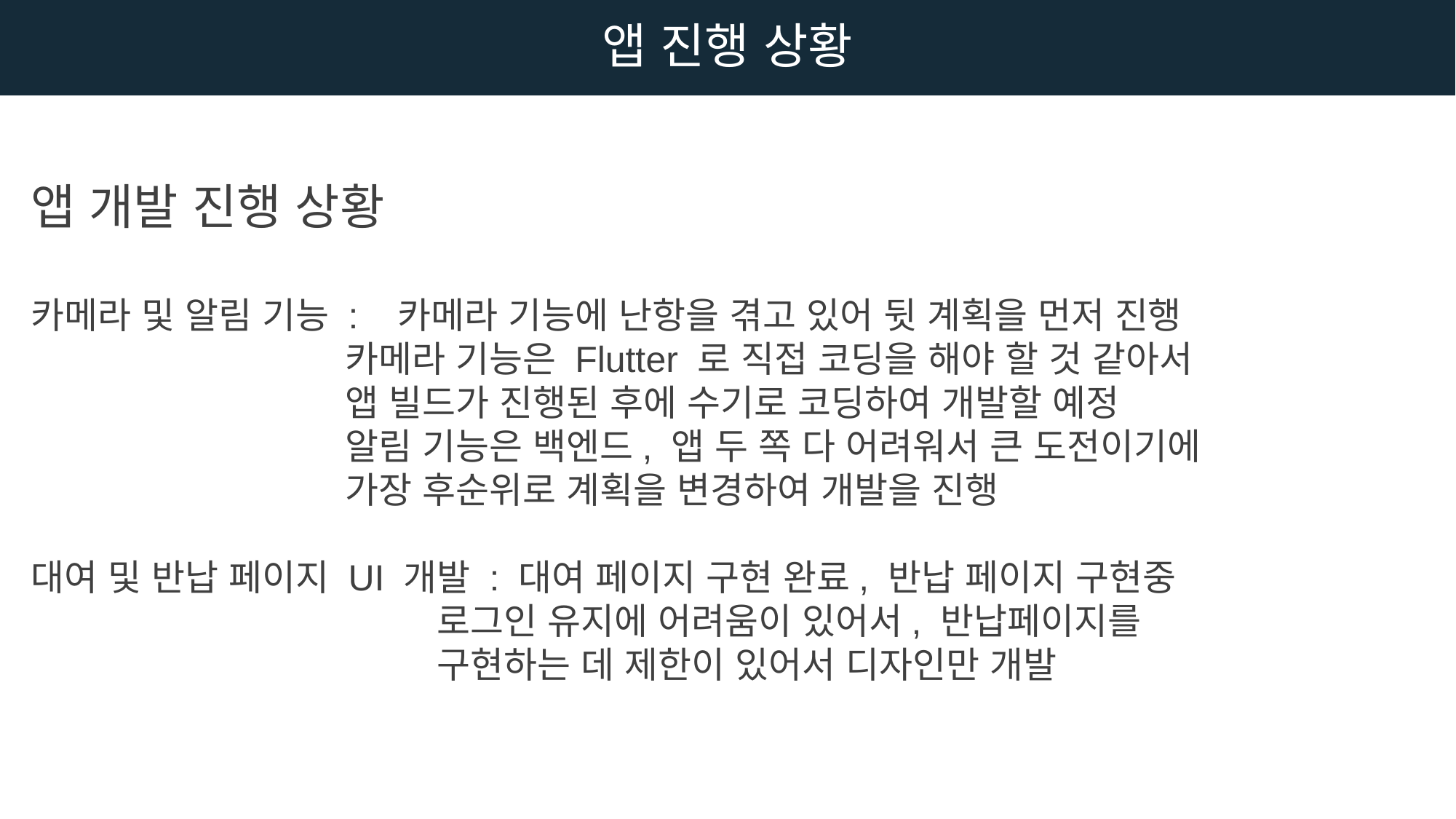

앱 진행 상황
앱 개발 진행 상황

카메라 및 알림 기능 :   카메라 기능에 난항을 겪고 있어 뒷 계획을 먼저 진행
                              카메라 기능은 Flutter 로 직접 코딩을 해야 할 것 같아서
                              앱 빌드가 진행된 후에 수기로 코딩하여 개발할 예정
                              알림 기능은 백엔드, 앱 두 쪽 다 어려워서 큰 도전이기에
                              가장 후순위로 계획을 변경하여 개발을 진행

대여 및 반납 페이지 UI 개발 : 대여 페이지 구현 완료, 반납 페이지 구현중
                                       로그인 유지에 어려움이 있어서, 반납페이지를
                                       구현하는 데 제한이 있어서 디자인만 개발